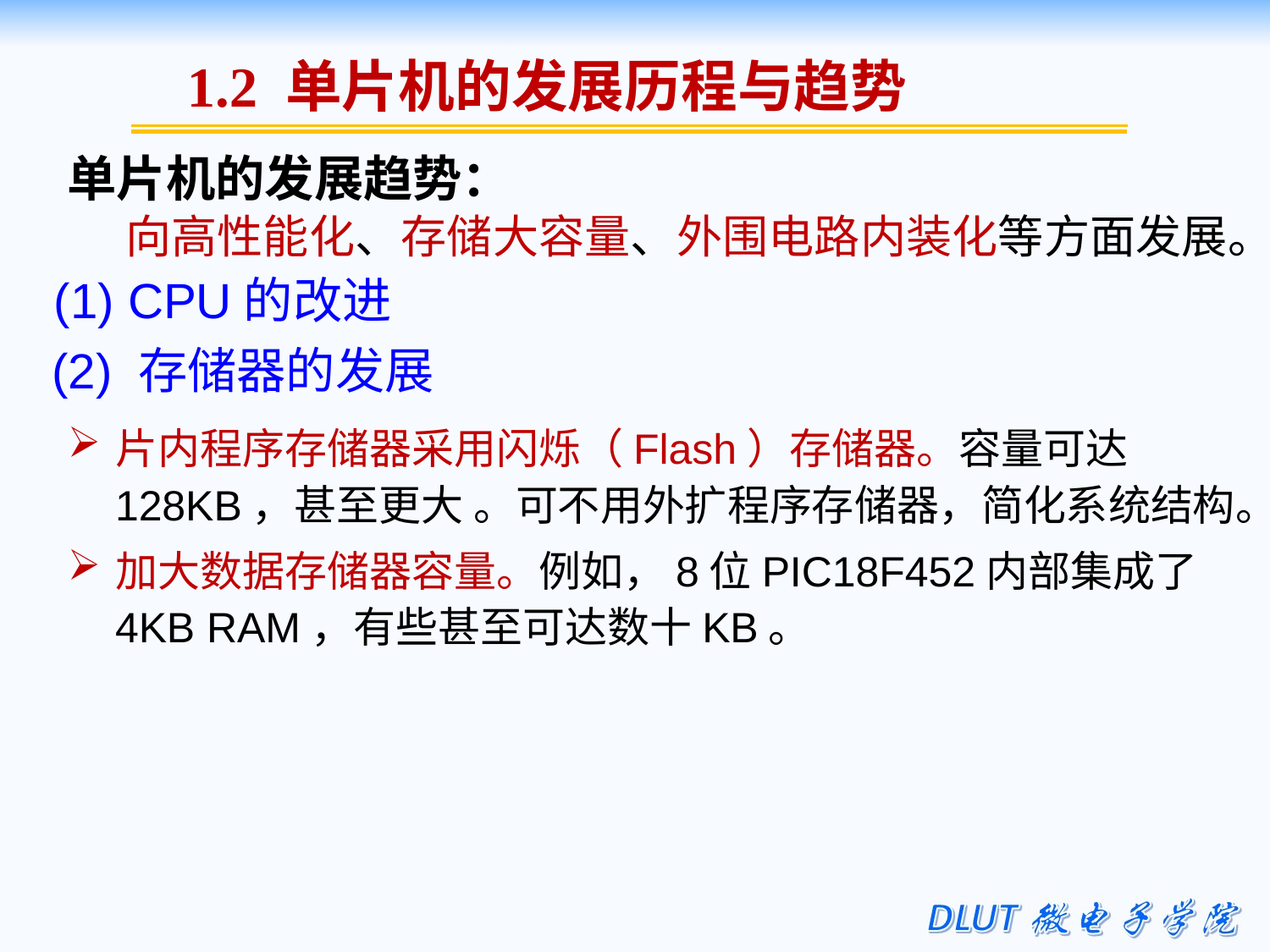

1.2 单片机的发展历程与趋势
单片机的发展趋势：
向高性能化、存储大容量、外围电路内装化等方面发展。
   (1) CPU的改进
   (2) 存储器的发展
片内程序存储器采用闪烁（Flash）存储器。容量可达128KB，甚至更大 。可不用外扩程序存储器，简化系统结构。
加大数据存储器容量。例如，8位PIC18F452内部集成了4KB RAM，有些甚至可达数十KB。